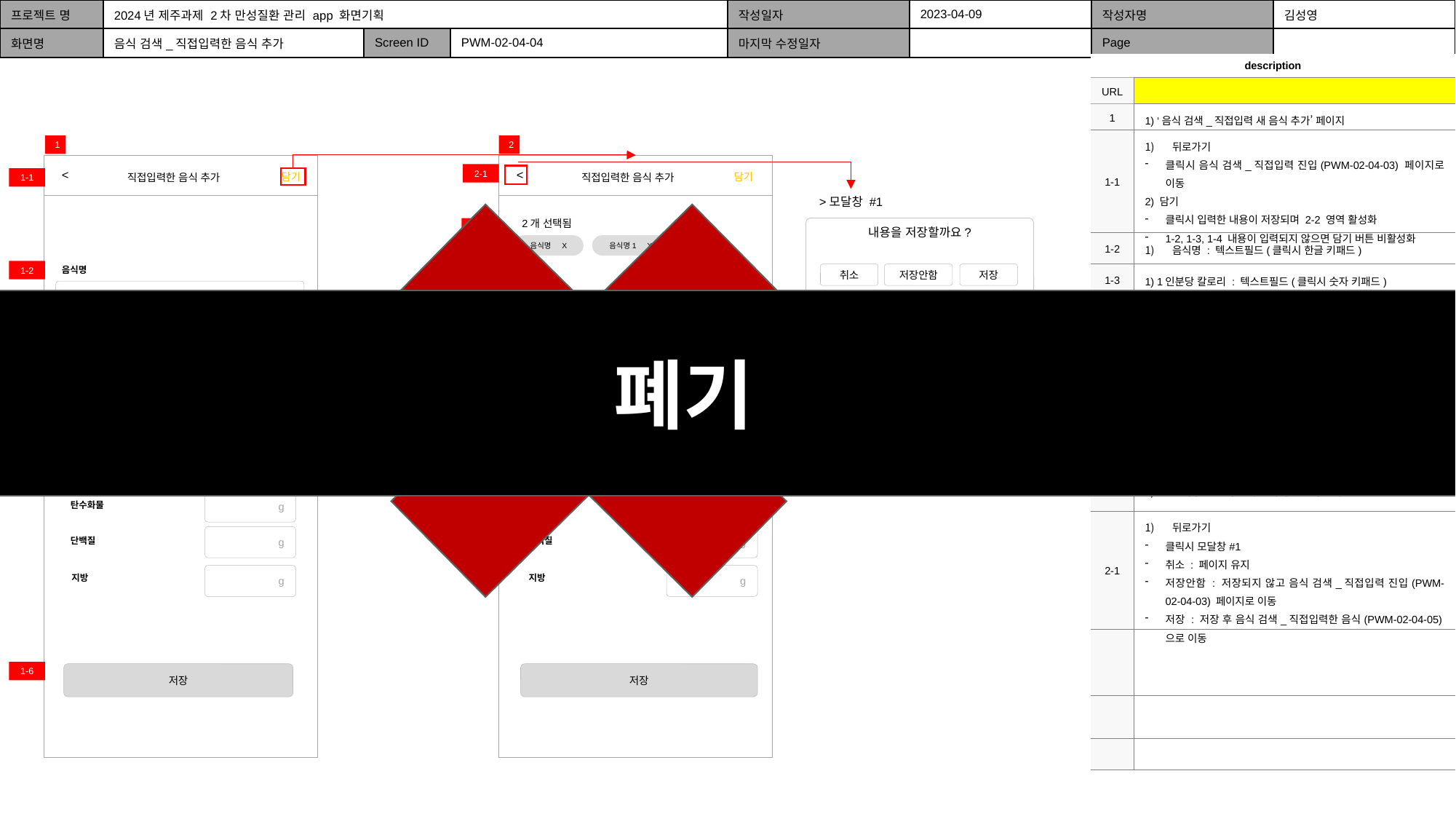

| 프로젝트 명 | 2024년 제주과제 2차 만성질환 관리 app 화면기획 |  |  | 작성일자 | 2023-04-09 | 작성자명 | 김성영 |
| --- | --- | --- | --- | --- | --- | --- | --- |
| 화면명 | 음식 검색\_직접입력한 음식 추가 | Screen ID | PWM-02-04-04 | 마지막 수정일자 |  | Page |  |
| description |  |
| --- | --- |
| URL |  |
| 1 | 1) ‘음식 검색\_직접입력 새 음식 추가’ 페이지 |
| 1-1 | 뒤로가기 클릭시 음식 검색\_직접입력 진입(PWM-02-04-03) 페이지로 이동 2) 담기 클릭시 입력한 내용이 저장되며 2-2 영역 활성화 1-2, 1-3, 1-4 내용이 입력되지 않으면 담기 버튼 비활성화 |
| 1-2 | 음식명 : 텍스트필드(클릭시 한글 키패드) |
| 1-3 | 1) 1인분당 칼로리 : 텍스트필드(클릭시 숫자 키패드) |
| 1-4 | 1) 내용량 : 왼쪽 텍스트필드(클릭시 숫자 키패드) 오른쪽 드롭다운,(클릭시 드롭다운#1) |
| 1-5 | 1) 탄수화물, 단백질, 지방 입력 필드 : 텍스트필드(클릭시 숫자 키패드) |
| 1-6 | 1) 저장 음식검색\_직접입력한 음식(PWM-02-04-05)으로 이동하고 직접입력한 음식 목록에 노출됨 음식명, 1인분당 칼로리, 내용량 전부 입력 했을시 버튼 활성화 탄단지는 입력하지 않아도 저장 가능 |
| 2 | 입력후 1-1의 담기 클릭시 노출되는 화면 |
| 2-1 | 뒤로가기 클릭시 모달창#1 취소 : 페이지 유지 저장안함 : 저장되지 않고 음식 검색\_직접입력 진입(PWM-02-04-03) 페이지로 이동 저장 : 저장 후 음식 검색\_직접입력한 음식(PWM-02-04-05)으로 이동 |
|  |  |
|  |  |
|  |  |

1
2

<
<
2-1
담기
담기
직접입력한 음식 추가
직접입력한 음식 추가

1-1

>모달창 #1
2개 선택됨
내용을 저장할까요?
2-2
음식명    X
음식명1     X
음식명
1-2
취소
저장안함
저장
음식명
음식 이름을 입력하세요
폐기
음식 이름을 입력하세요
> 드롭다운 #1
kcal
kcal
1-3
1인분당 칼로리
1인분당 칼로리
g
>
ml
칼로리를 입력하세요
칼로리를 입력하세요
내용량
내용량
1-4

g

g
>
>

내용량을 입력하세요
내용량을 입력하세요
아래 내용은 입력하지 않아도 됩니다
아래 내용은 입력하지 않아도 됩니다
1-5
g
g
탄수화물
탄수화물
g
g
단백질
단백질
g
g
지방
지방
1-6
저장
저장